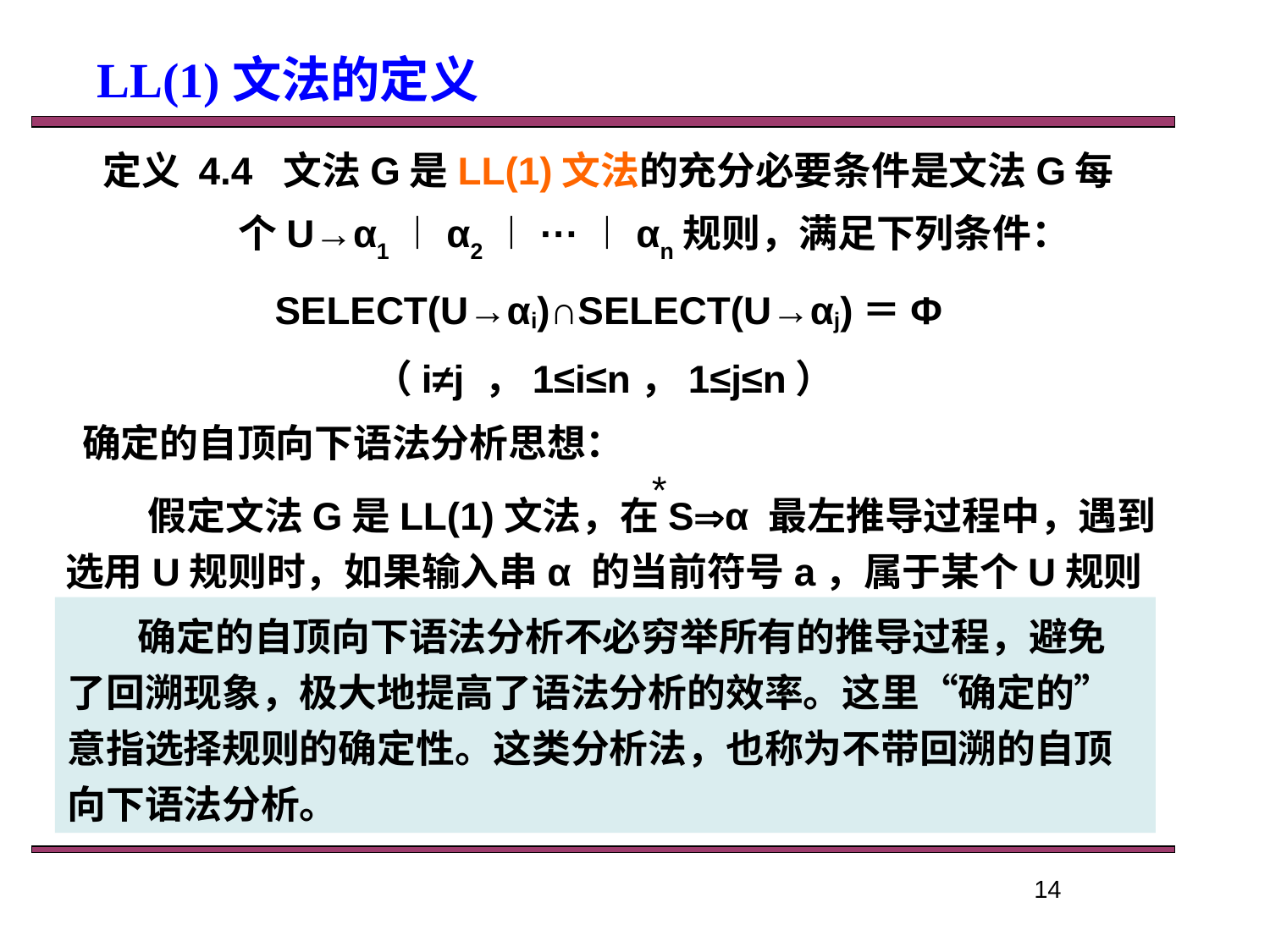

LL(1)文法的定义
定义 4.4  文法G是LL(1)文法的充分必要条件是文法G每个U→α1︱α2︱···︱αn规则，满足下列条件：
SELECT(U→αi)∩SELECT(U→αj)＝Φ
（i≠j ，1≤i≤n，1≤j≤n）
确定的自顶向下语法分析思想：
*
假定文法G是LL(1)文法，在S⇒α 最左推导过程中，遇到选用U规则时，如果输入串α 的当前符号a，属于某个U规则的 SELECT(U→αi)，则采用U→αi进行唯一可能正确的推导。
如果当前符号a，不属于任何一个U规则的 SELECT(U→αi)，则结束推导，同时断定α不是文法G的句子。
确定的自顶向下语法分析不必穷举所有的推导过程，避免了回溯现象，极大地提高了语法分析的效率。这里“确定的”意指选择规则的确定性。这类分析法，也称为不带回溯的自顶向下语法分析。
14